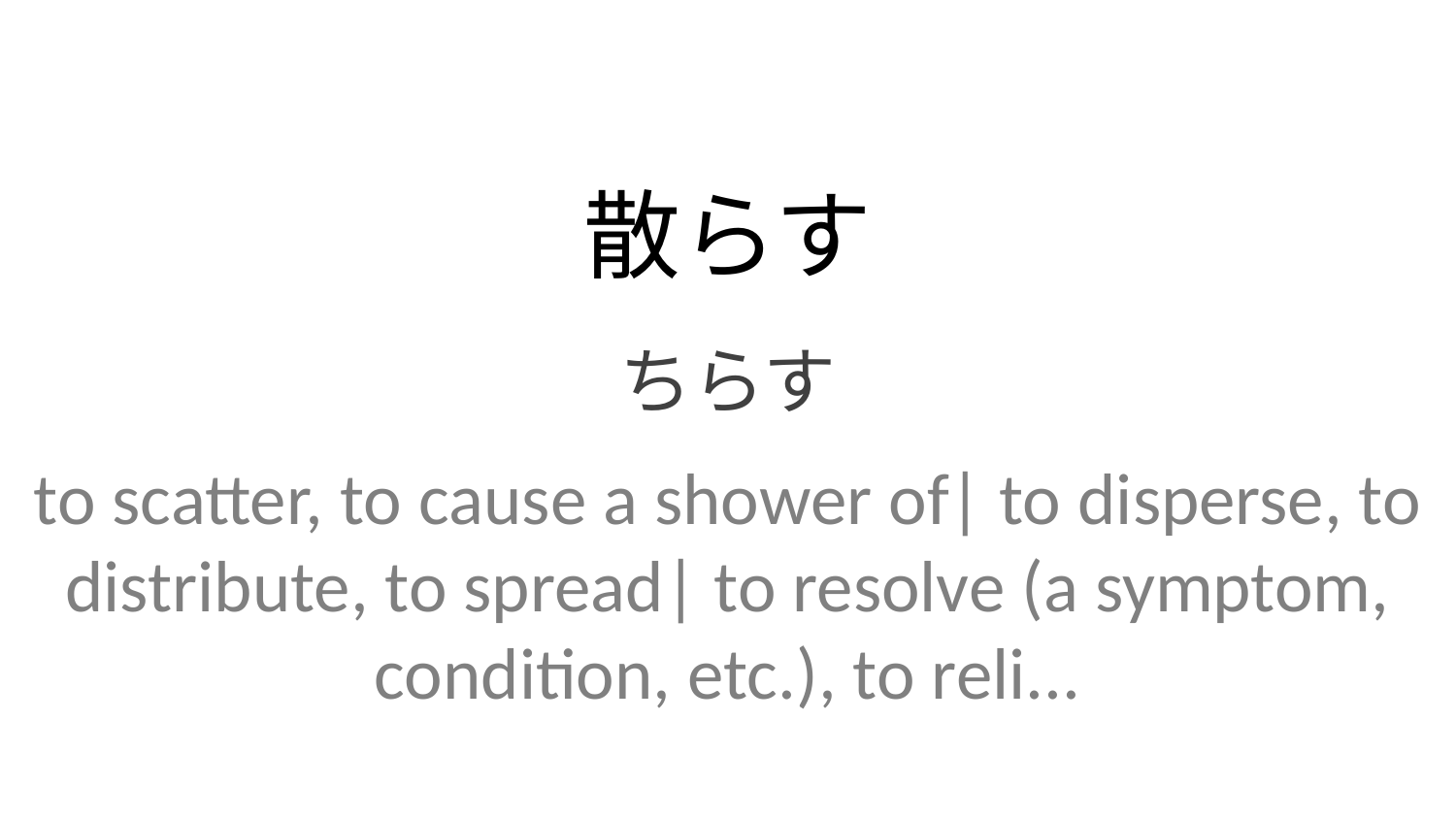

散らす

ちらす
to scatter, to cause a shower of| to disperse, to distribute, to spread| to resolve (a symptom, condition, etc.), to reli...